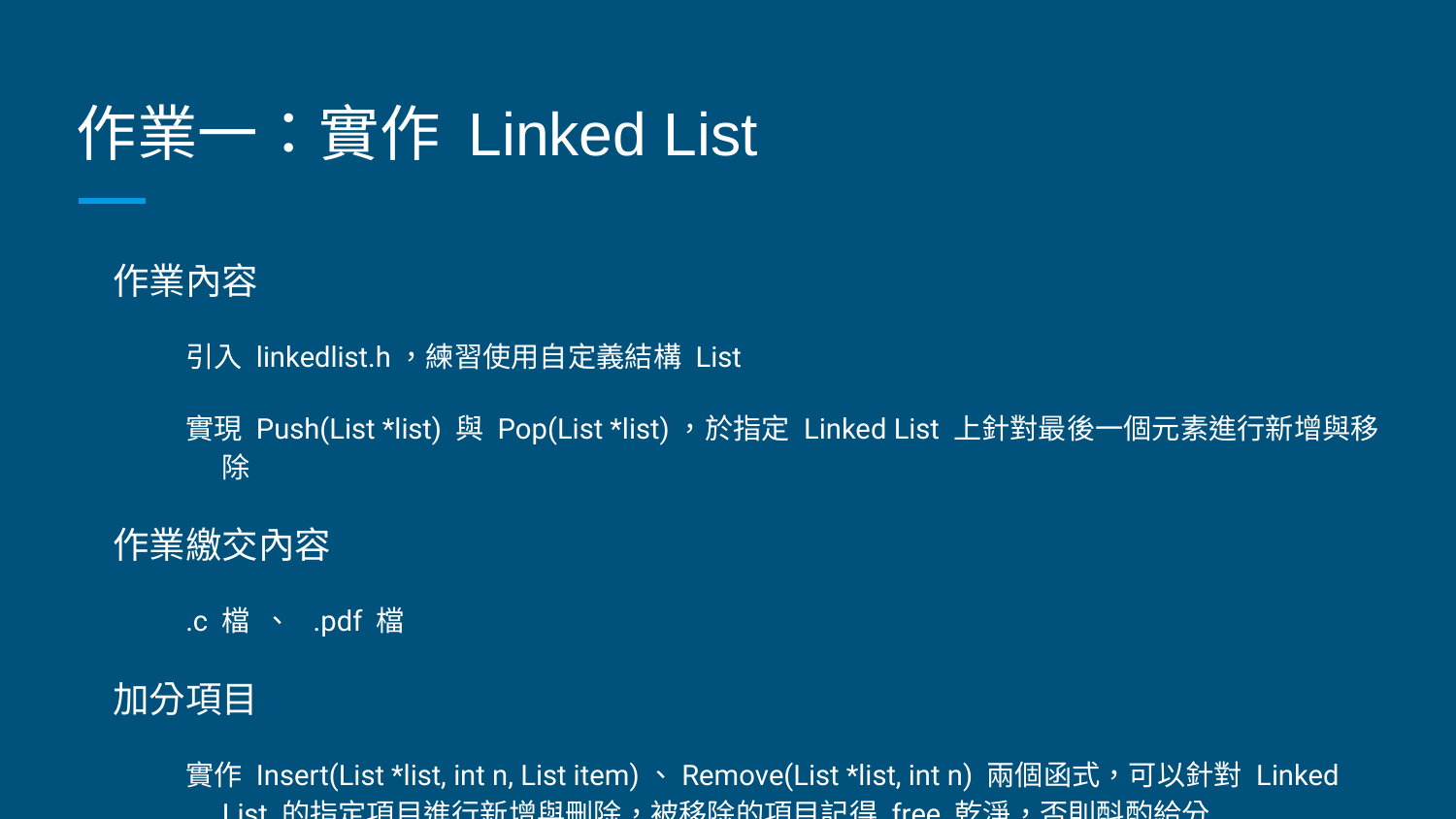

# 作業一：實作 Linked List
作業內容
引入 linkedlist.h，練習使用自定義結構 List
實現 Push(List *list) 與 Pop(List *list)，於指定 Linked List 上針對最後一個元素進行新增與移除
作業繳交內容
.c 檔  、  .pdf 檔
加分項目
實作 Insert(List *list, int n, List item)、Remove(List *list, int n) 兩個函式，可以針對 Linked List 的指定項目進行新增與刪除，被移除的項目記得 free 乾淨，否則酙酌給分